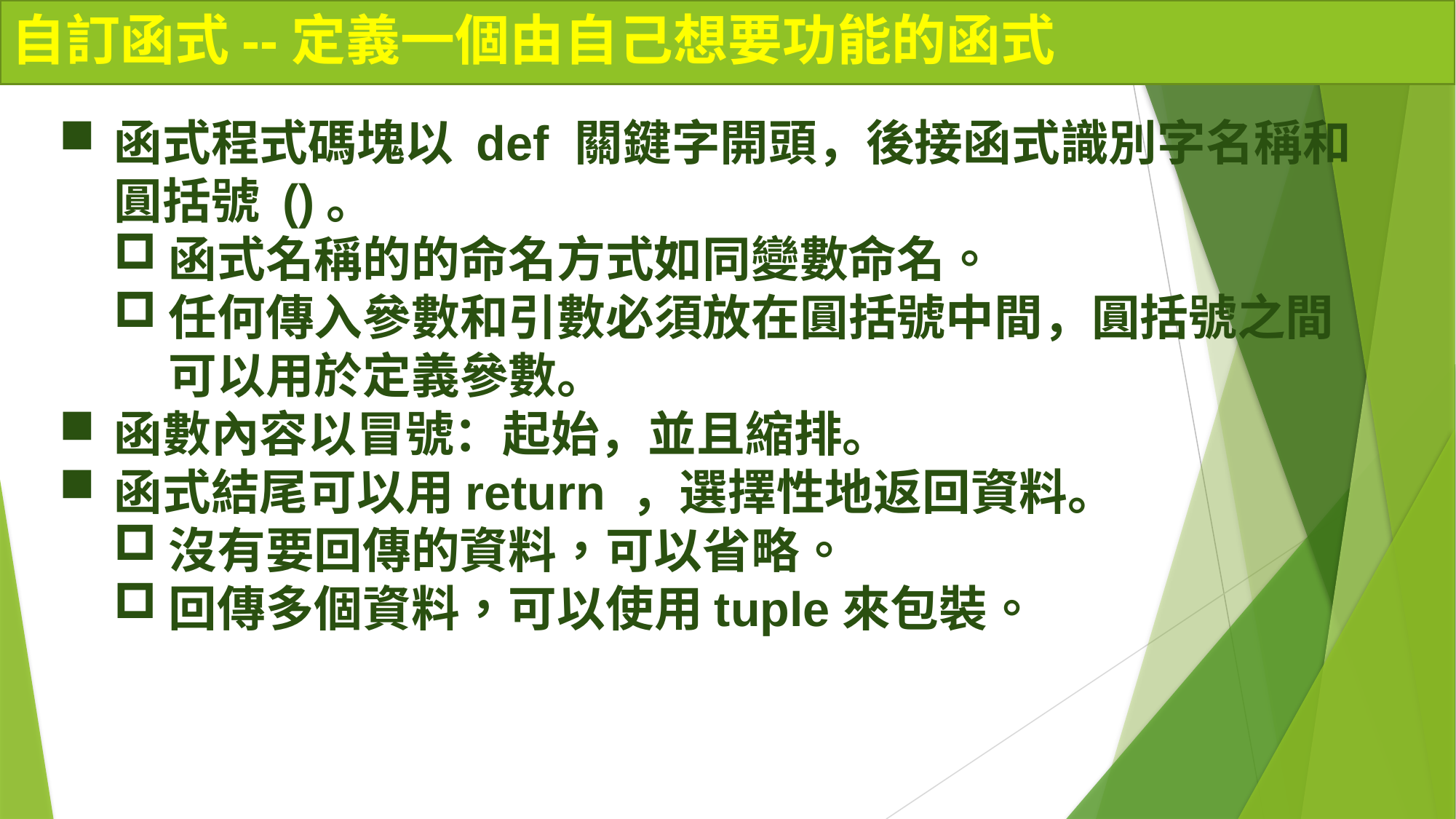

# ⾃訂函式--定義一個由自己想要功能的函式
函式程式碼塊以 def 關鍵字開頭，後接函式識別字名稱和圓括號 ()。
函式名稱的的命名方式如同變數命名。
任何傳入參數和引數必須放在圓括號中間，圓括號之間可以用於定義參數。
函數內容以冒號：起始，並且縮排。
函式結尾可以用return ，選擇性地返回資料。
沒有要回傳的資料，可以省略。
回傳多個資料，可以使用tuple來包裝。